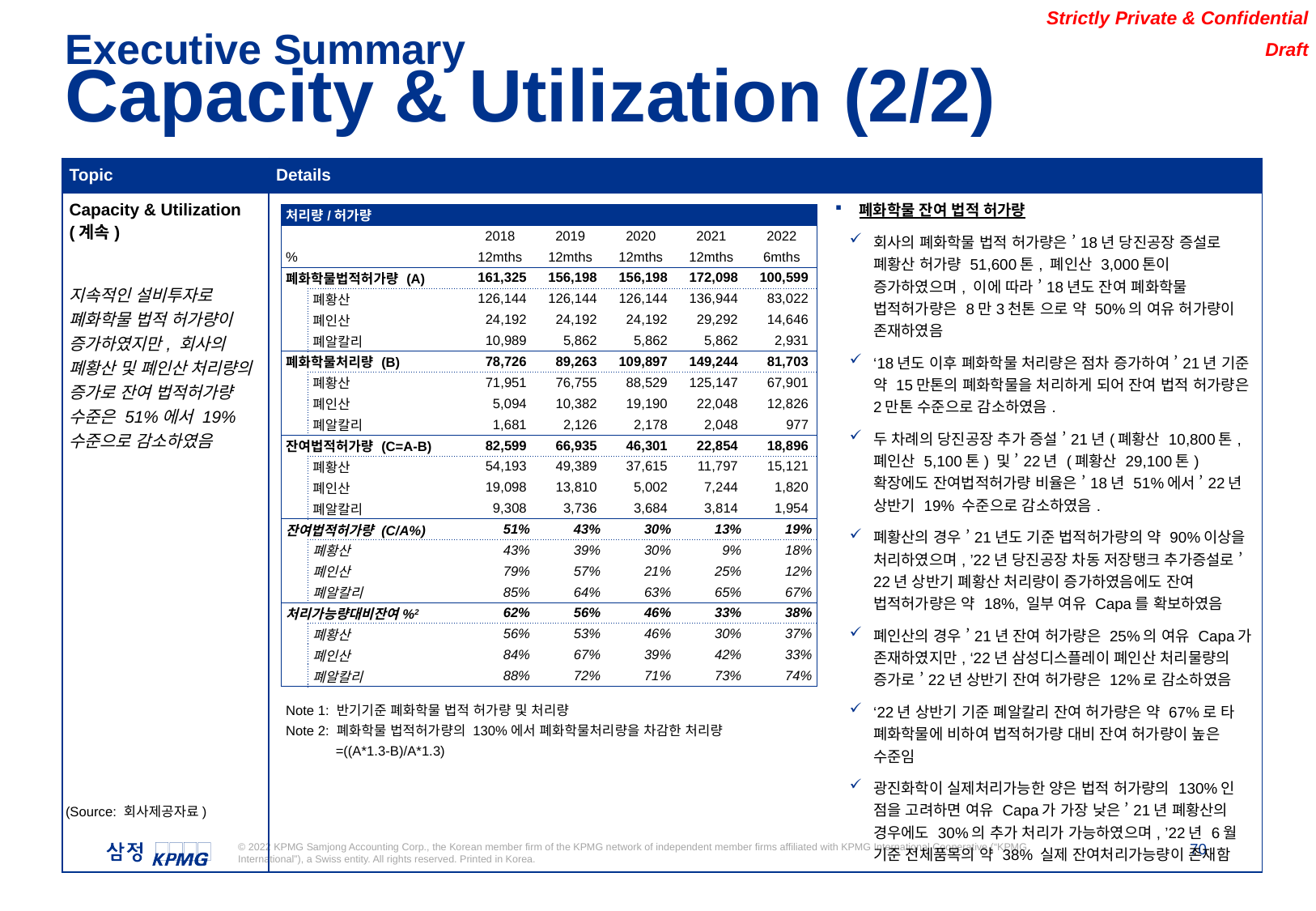

Executive Summary
Capacity & Utilization (2/2)
| Topic | Details |
| --- | --- |
| Capacity & Utilization (계속) 지속적인 설비투자로 폐화학물 법적 허가량이 증가하였지만, 회사의 폐황산 및 폐인산 처리량의 증가로 잔여 법적허가량 수준은 51%에서 19%수준으로 감소하였음 | 폐화학물 잔여 법적 허가량 회사의 폐화학물 법적 허가량은 ’18년 당진공장 증설로 폐황산 허가량 51,600톤, 폐인산 3,000톤이 증가하였으며, 이에 따라 ’18년도 잔여 폐화학물 법적허가량은 8만3천톤 으로 약 50%의 여유 허가량이 존재하였음 ‘18년도 이후 폐화학물 처리량은 점차 증가하여 ’21년 기준 약 15만톤의 폐화학물을 처리하게 되어 잔여 법적 허가량은 2만톤 수준으로 감소하였음. 두 차례의 당진공장 추가 증설 ’21년(폐황산 10,800톤, 폐인산 5,100톤) 및 ’22년 (폐황산 29,100톤) 확장에도 잔여법적허가량 비율은 ’18년 51%에서 ’22년 상반기 19% 수준으로 감소하였음. 폐황산의 경우 ’21년도 기준 법적허가량의 약 90%이상을 처리하였으며, ’22년 당진공장 차동 저장탱크 추가증설로 ’22년 상반기 폐황산 처리량이 증가하였음에도 잔여 법적허가량은 약 18%, 일부 여유 Capa를 확보하였음 폐인산의 경우 ’21년 잔여 허가량은 25%의 여유 Capa가 존재하였지만, ‘22년 삼성디스플레이 폐인산 처리물량의 증가로 ’22년 상반기 잔여 허가량은 12%로 감소하였음 ‘22년 상반기 기준 폐알칼리 잔여 허가량은 약 67%로 타 폐화학물에 비하여 법적허가량 대비 잔여 허가량이 높은 수준임 광진화학이 실제처리가능한 양은 법적 허가량의 130%인 점을 고려하면 여유 Capa가 가장 낮은 ’21년 폐황산의 경우에도 30%의 추가 처리가 가능하였으며, ’22년 6월 기준 전체품목의 약 38% 실제 잔여처리가능량이 존재함 |
| 처리량/허가량 |  |  |  |  |  |  |
| --- | --- | --- | --- | --- | --- | --- |
|  |  | 2018 | 2019 | 2020 | 2021 | 2022 |
| % |  | 12mths | 12mths | 12mths | 12mths | 6mths |
| 폐화학물법적허가량 (A) |  | 161,325 | 156,198 | 156,198 | 172,098 | 100,599 |
|  | 폐황산 | 126,144 | 126,144 | 126,144 | 136,944 | 83,022 |
|  | 폐인산 | 24,192 | 24,192 | 24,192 | 29,292 | 14,646 |
|  | 폐알칼리 | 10,989 | 5,862 | 5,862 | 5,862 | 2,931 |
| 폐화학물처리량 (B) |  | 78,726 | 89,263 | 109,897 | 149,244 | 81,703 |
|  | 폐황산 | 71,951 | 76,755 | 88,529 | 125,147 | 67,901 |
|  | 폐인산 | 5,094 | 10,382 | 19,190 | 22,048 | 12,826 |
|  | 폐알칼리 | 1,681 | 2,126 | 2,178 | 2,048 | 977 |
| 잔여법적허가량 (C=A-B) |  | 82,599 | 66,935 | 46,301 | 22,854 | 18,896 |
|  | 폐황산 | 54,193 | 49,389 | 37,615 | 11,797 | 15,121 |
|  | 폐인산 | 19,098 | 13,810 | 5,002 | 7,244 | 1,820 |
|  | 폐알칼리 | 9,308 | 3,736 | 3,684 | 3,814 | 1,954 |
| 잔여법적허가량 (C/A%) |  | 51% | 43% | 30% | 13% | 19% |
|  | 폐황산 | 43% | 39% | 30% | 9% | 18% |
|  | 폐인산 | 79% | 57% | 21% | 25% | 12% |
|  | 폐알칼리 | 85% | 64% | 63% | 65% | 67% |
| 처리가능량대비잔여%2 |  | 62% | 56% | 46% | 33% | 38% |
|  | 폐황산 | 56% | 53% | 46% | 30% | 37% |
|  | 폐인산 | 84% | 67% | 39% | 42% | 33% |
|  | 폐알칼리 | 88% | 72% | 71% | 73% | 74% |

Note 1: 반기기준 폐화학물 법적 허가량 및 처리량
Note 2: 폐화학물 법적허가량의 130%에서 폐화학물처리량을 차감한 처리량
             =((A*1.3-B)/A*1.3)
(Source: 회사제공자료)